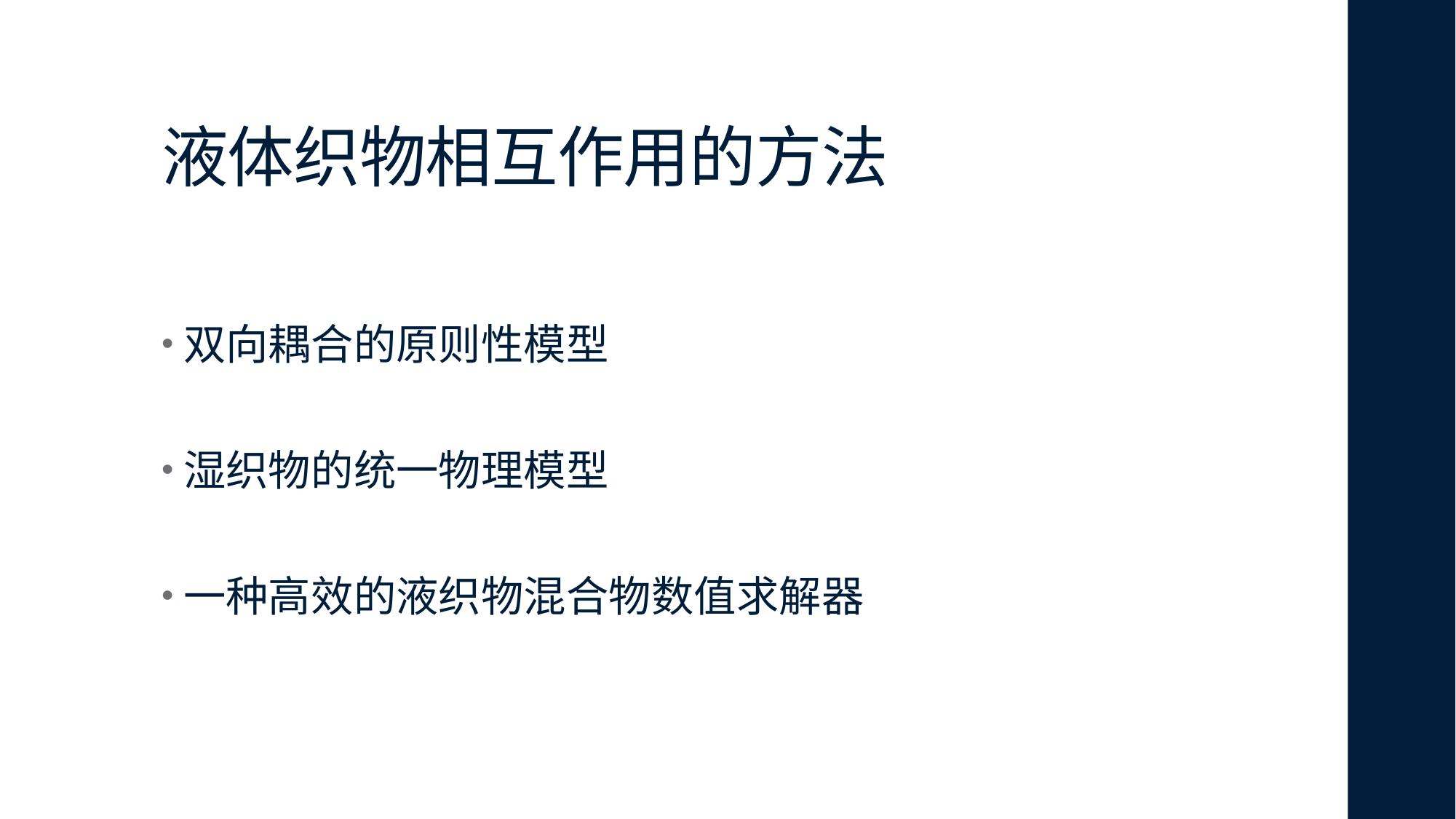

# 液体织物相互作用的方法
双向耦合的原则性模型
湿织物的统一物理模型
一种高效的液织物混合物数值求解器